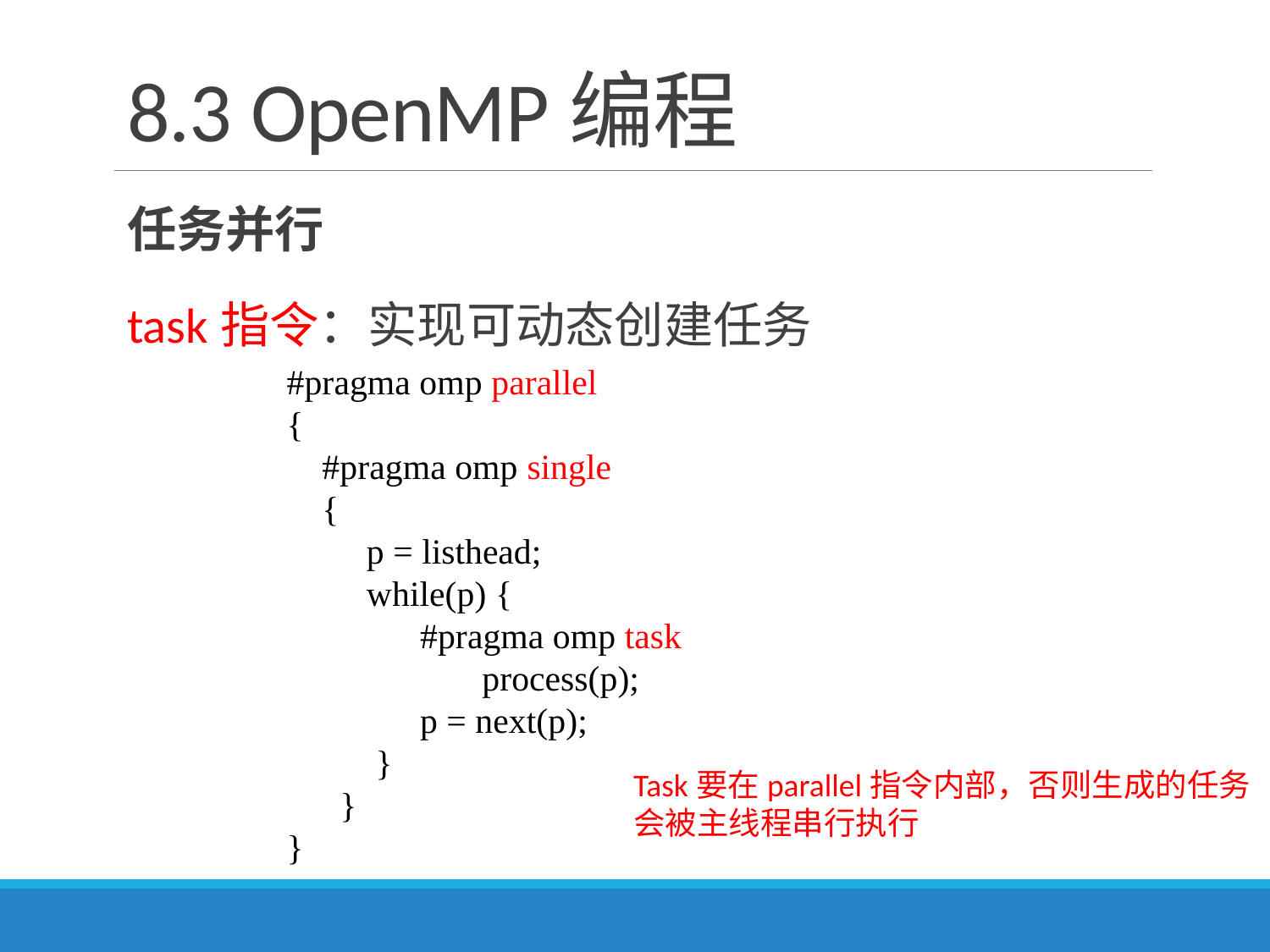

# 8.3 OpenMP编程
任务并行
task指令：实现可动态创建任务

#pragma omp parallel
{
    #pragma omp single
    {
         p = listhead;
         while(p) {
               #pragma omp task
                      process(p);
               p = next(p);
          }
      }
}
Task要在parallel指令内部，否则生成的任务会被主线程串行执行
94